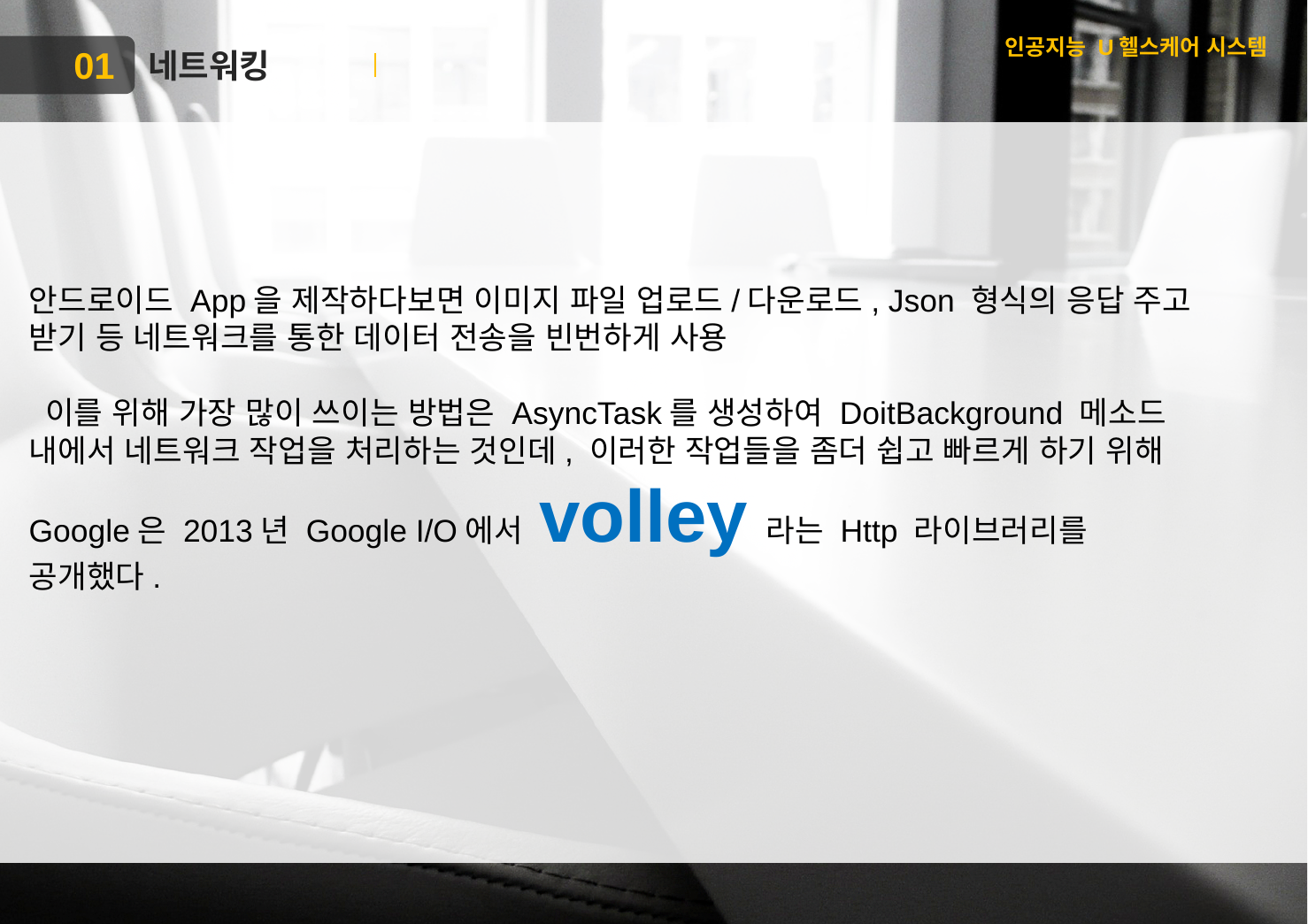

인공지능 U헬스케어 시스템
01
네트워킹
안드로이드 App을 제작하다보면 이미지 파일 업로드/다운로드, Json 형식의 응답 주고 받기 등 네트워크를 통한 데이터 전송을 빈번하게 사용

 이를 위해 가장 많이 쓰이는 방법은 AsyncTask를 생성하여 DoitBackground 메소드 내에서 네트워크 작업을 처리하는 것인데, 이러한 작업들을 좀더 쉽고 빠르게 하기 위해 Google은 2013년 Google I/O에서 volley라는 Http 라이브러리를 공개했다.
01